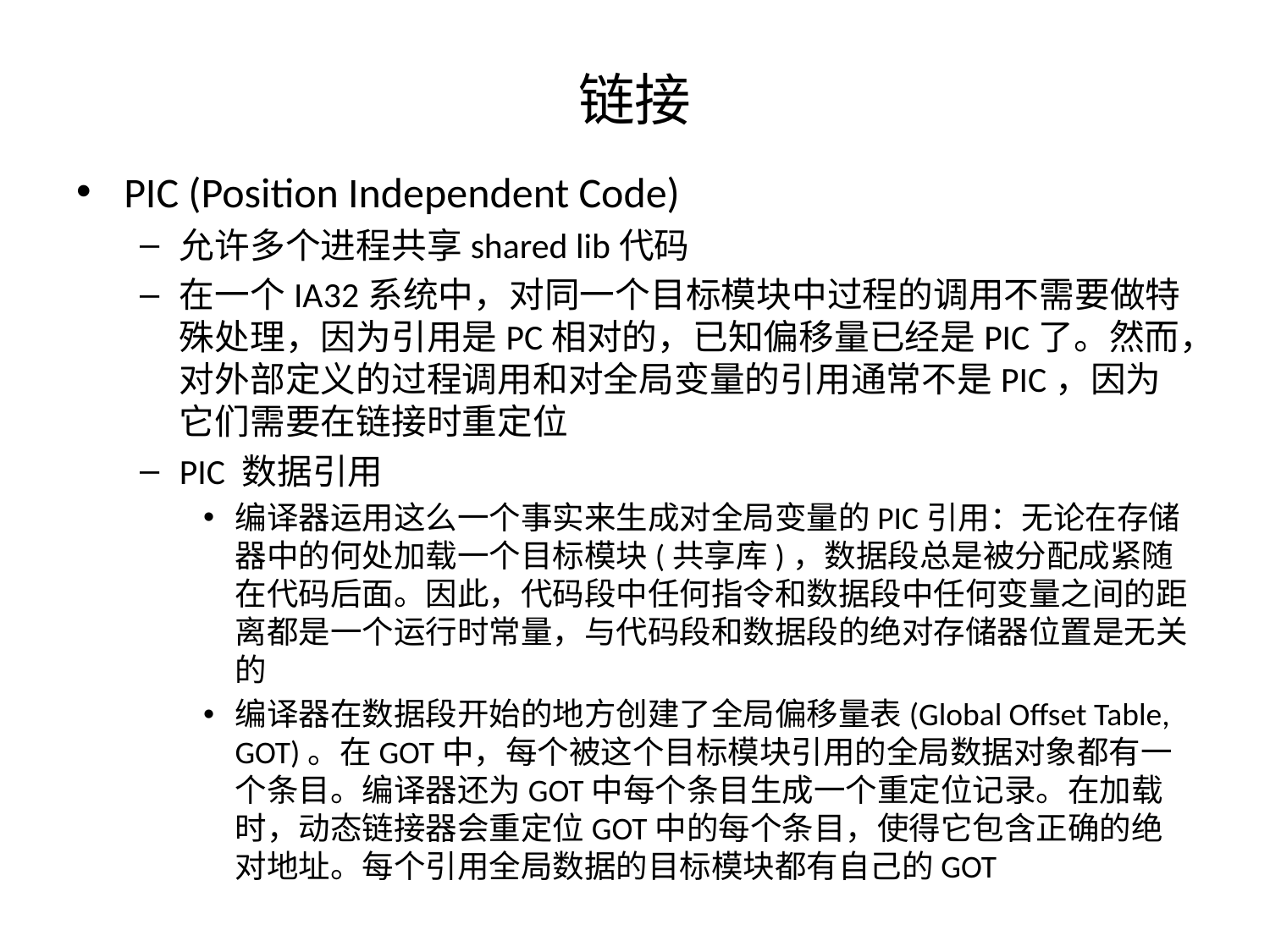

# 链接
PIC (Position Independent Code)
允许多个进程共享shared lib代码
在一个IA32系统中，对同一个目标模块中过程的调用不需要做特殊处理，因为引用是PC相对的，已知偏移量已经是PIC了。然而，对外部定义的过程调用和对全局变量的引用通常不是PIC，因为它们需要在链接时重定位
PIC 数据引用
编译器运用这么一个事实来生成对全局变量的PIC引用：无论在存储器中的何处加载一个目标模块(共享库)，数据段总是被分配成紧随在代码后面。因此，代码段中任何指令和数据段中任何变量之间的距离都是一个运行时常量，与代码段和数据段的绝对存储器位置是无关的
编译器在数据段开始的地方创建了全局偏移量表(Global Offset Table, GOT)。在GOT中，每个被这个目标模块引用的全局数据对象都有一个条目。编译器还为GOT中每个条目生成一个重定位记录。在加载时，动态链接器会重定位GOT中的每个条目，使得它包含正确的绝对地址。每个引用全局数据的目标模块都有自己的GOT